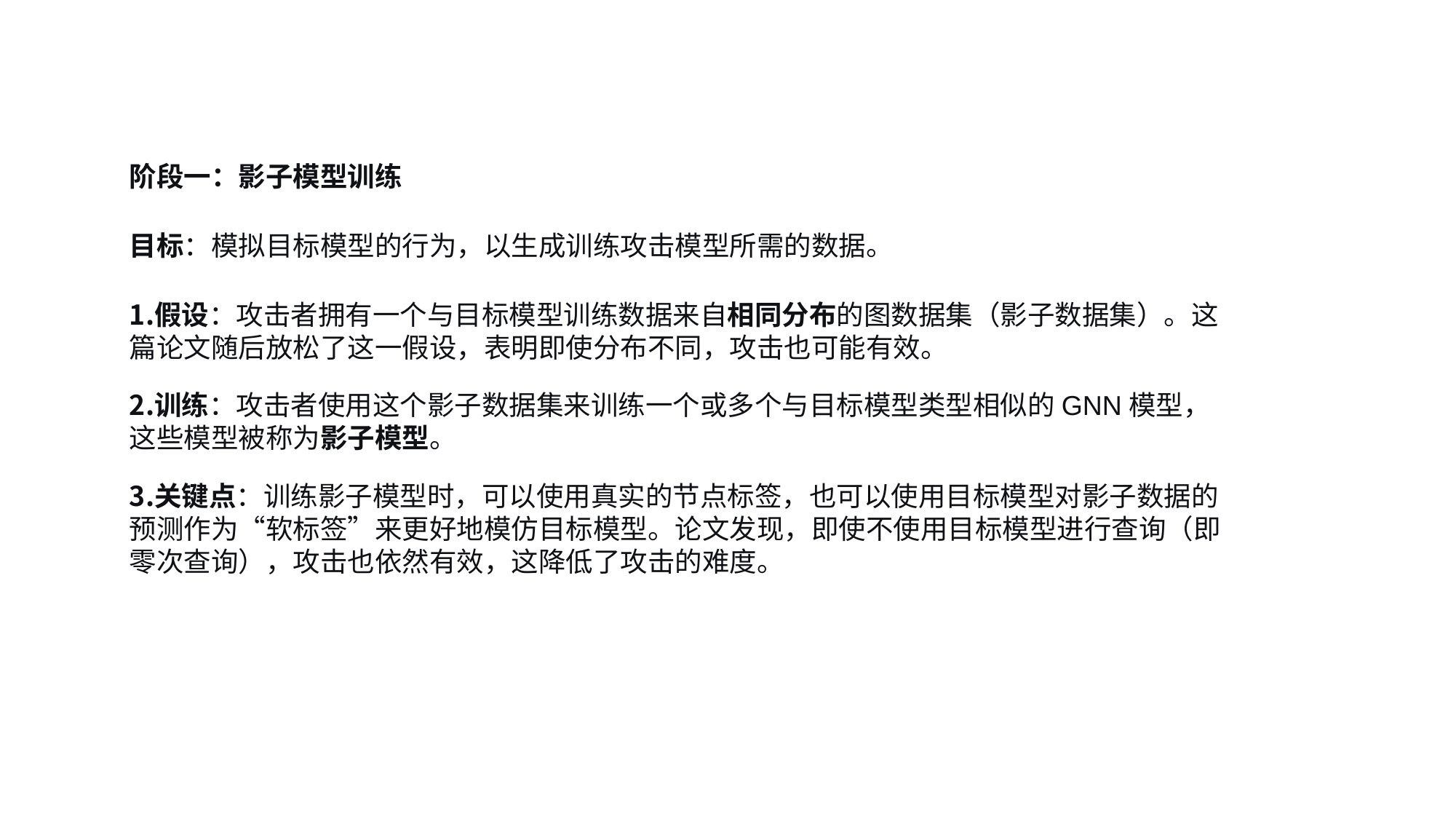

阶段一：影子模型训练
目标：模拟目标模型的行为，以生成训练攻击模型所需的数据。
假设：攻击者拥有一个与目标模型训练数据来自相同分布的图数据集（影子数据集）。这篇论文随后放松了这一假设，表明即使分布不同，攻击也可能有效。
训练：攻击者使用这个影子数据集来训练一个或多个与目标模型类型相似的GNN模型，这些模型被称为影子模型。
关键点：训练影子模型时，可以使用真实的节点标签，也可以使用目标模型对影子数据的预测作为“软标签”来更好地模仿目标模型。论文发现，即使不使用目标模型进行查询（即零次查询），攻击也依然有效，这降低了攻击的难度。